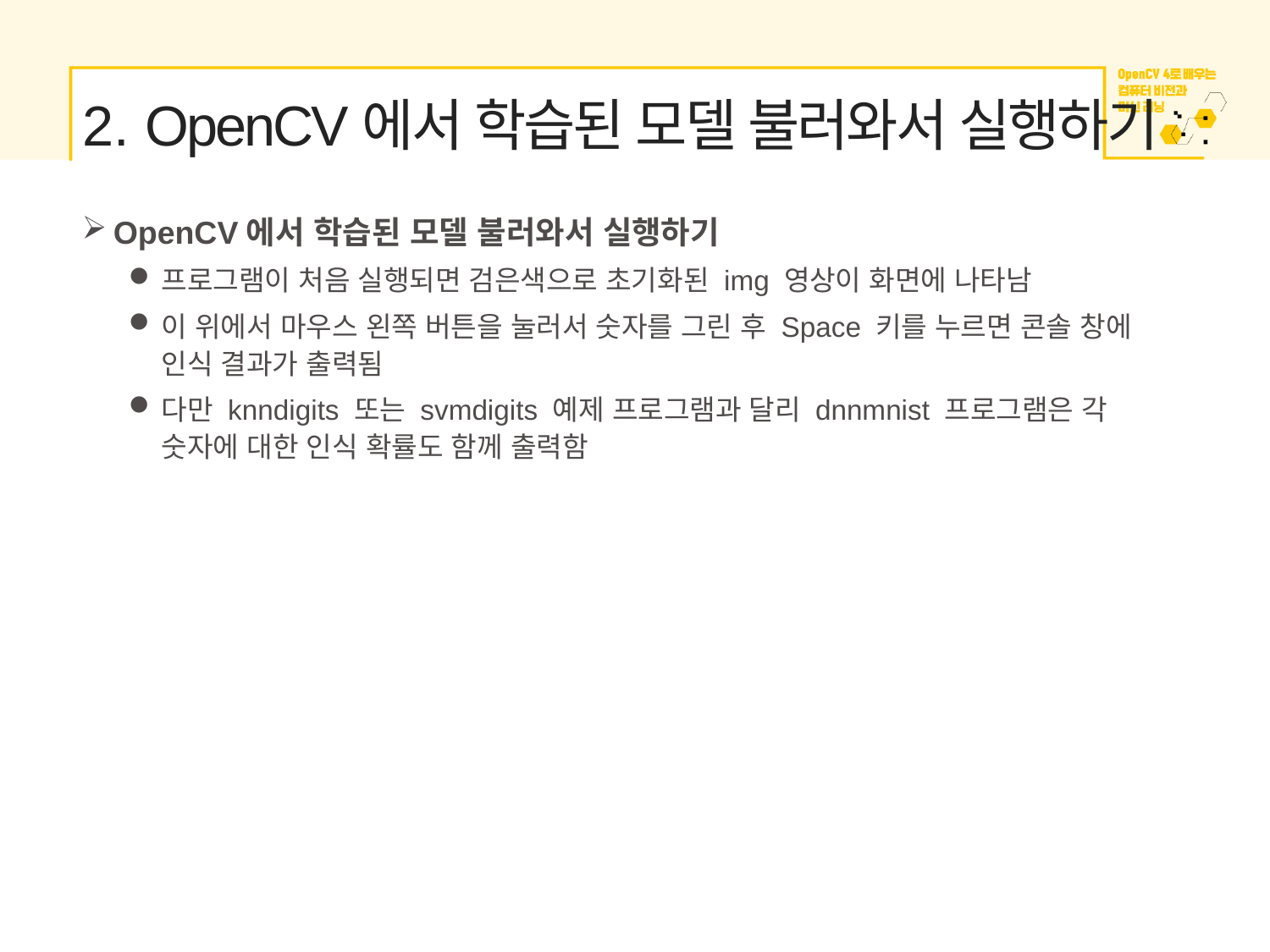

# 2. OpenCV에서 학습된 모델 불러와서 실행하기
OpenCV에서 학습된 모델 불러와서 실행하기
프로그램이 처음 실행되면 검은색으로 초기화된 img 영상이 화면에 나타남
이 위에서 마우스 왼쪽 버튼을 눌러서 숫자를 그린 후 Space 키를 누르면 콘솔 창에 인식 결과가 출력됨
다만 knndigits 또는 svmdigits 예제 프로그램과 달리 dnnmnist 프로그램은 각 숫자에 대한 인식 확률도 함께 출력함